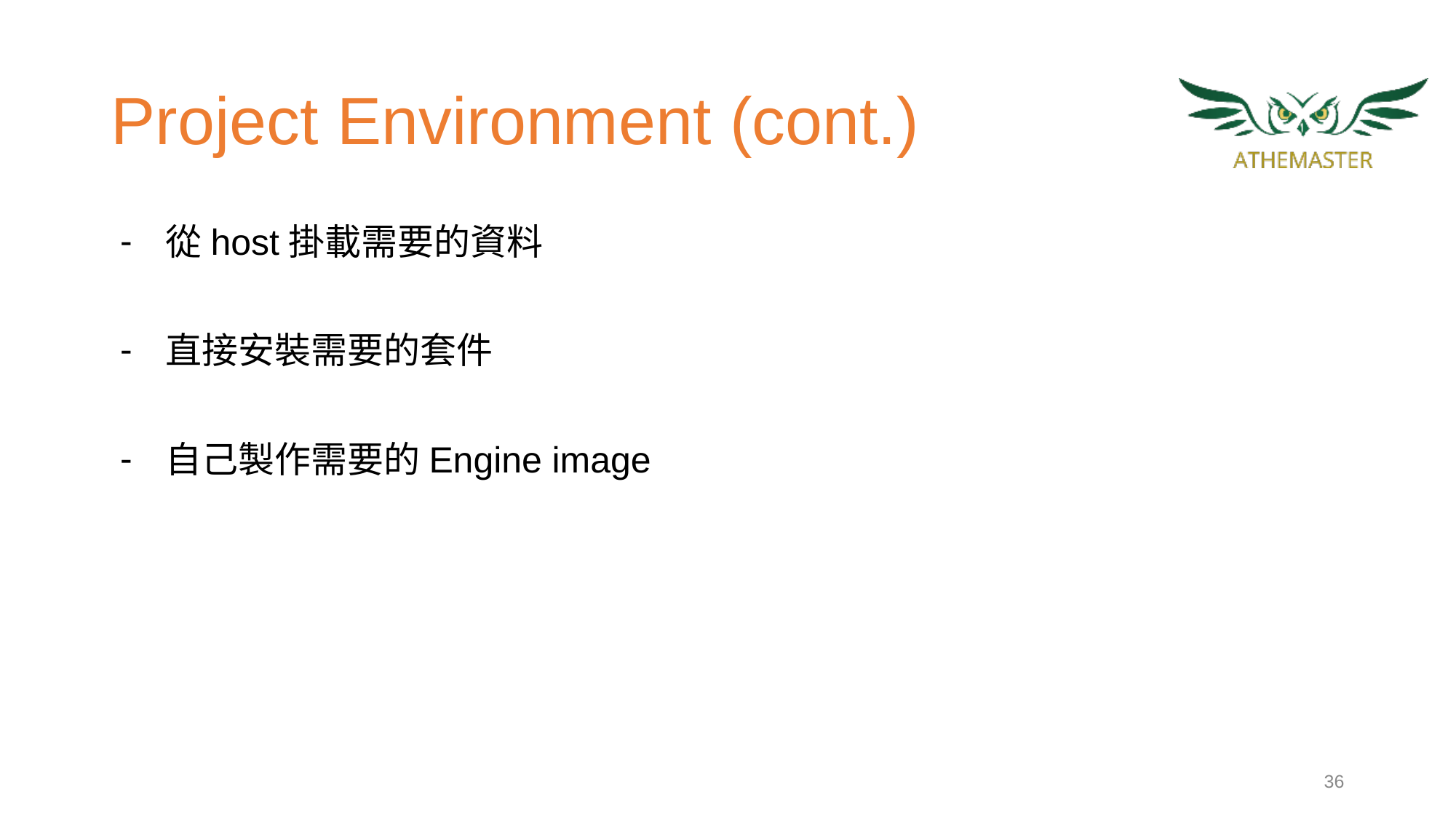

# Project Environment (cont.)
從host掛載需要的資料

直接安裝需要的套件

自己製作需要的Engine image
36